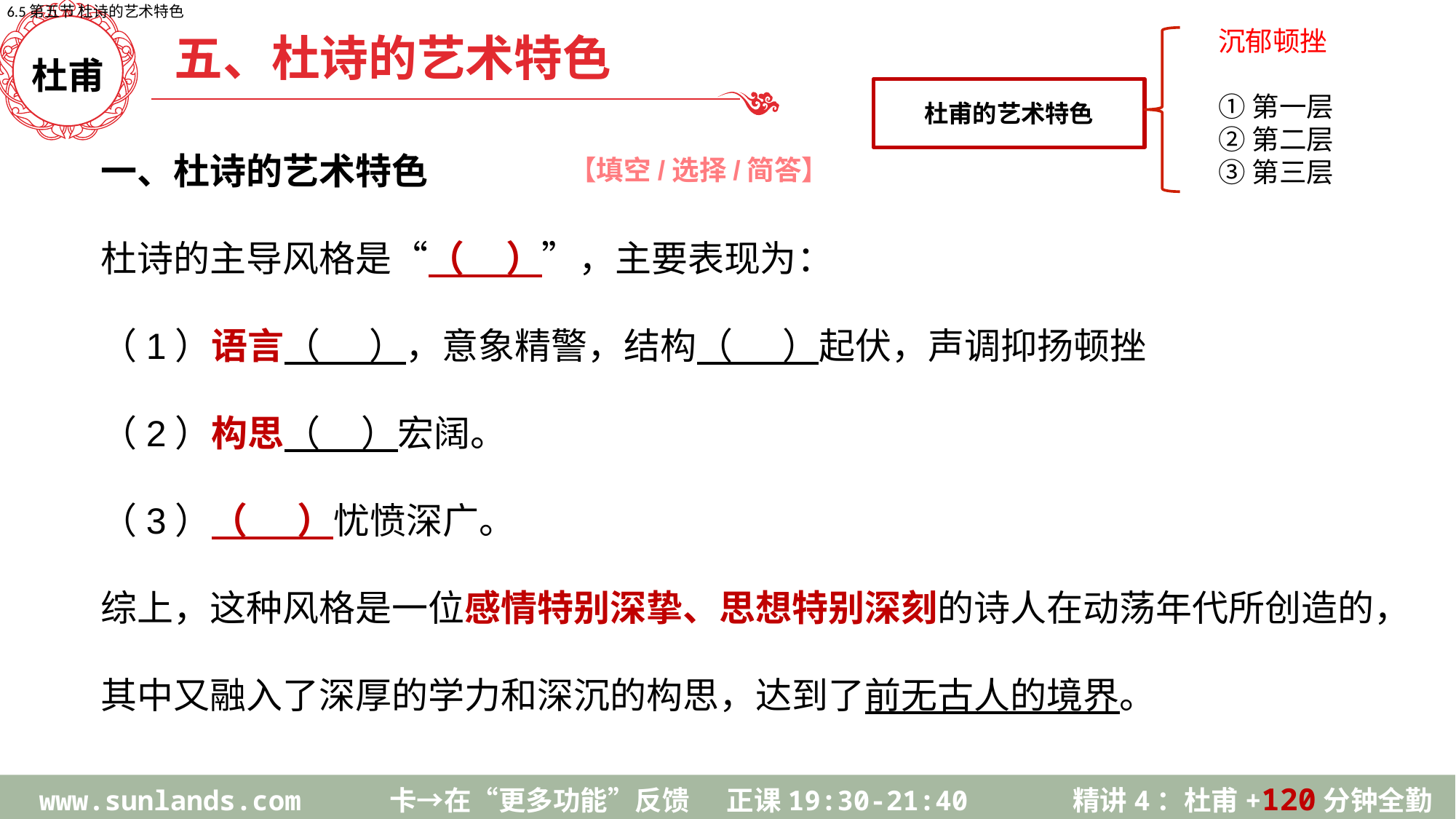

6.5第五节 杜诗的艺术特色

沉郁顿挫

①第一层
②第二层
③第三层

五、杜诗的艺术特色

杜甫的艺术特色
杜甫

一、杜诗的艺术特色
杜诗的主导风格是“（     ）”，主要表现为：
（1）语言（      ），意象精警，结构（      ）起伏，声调抑扬顿挫
（2）构思（     ）宏阔。
（3）（      ）忧愤深广。
综上，这种风格是一位感情特别深挚、思想特别深刻的诗人在动荡年代所创造的，其中又融入了深厚的学力和深沉的构思，达到了前无古人的境界。
【填空/选择/简答】